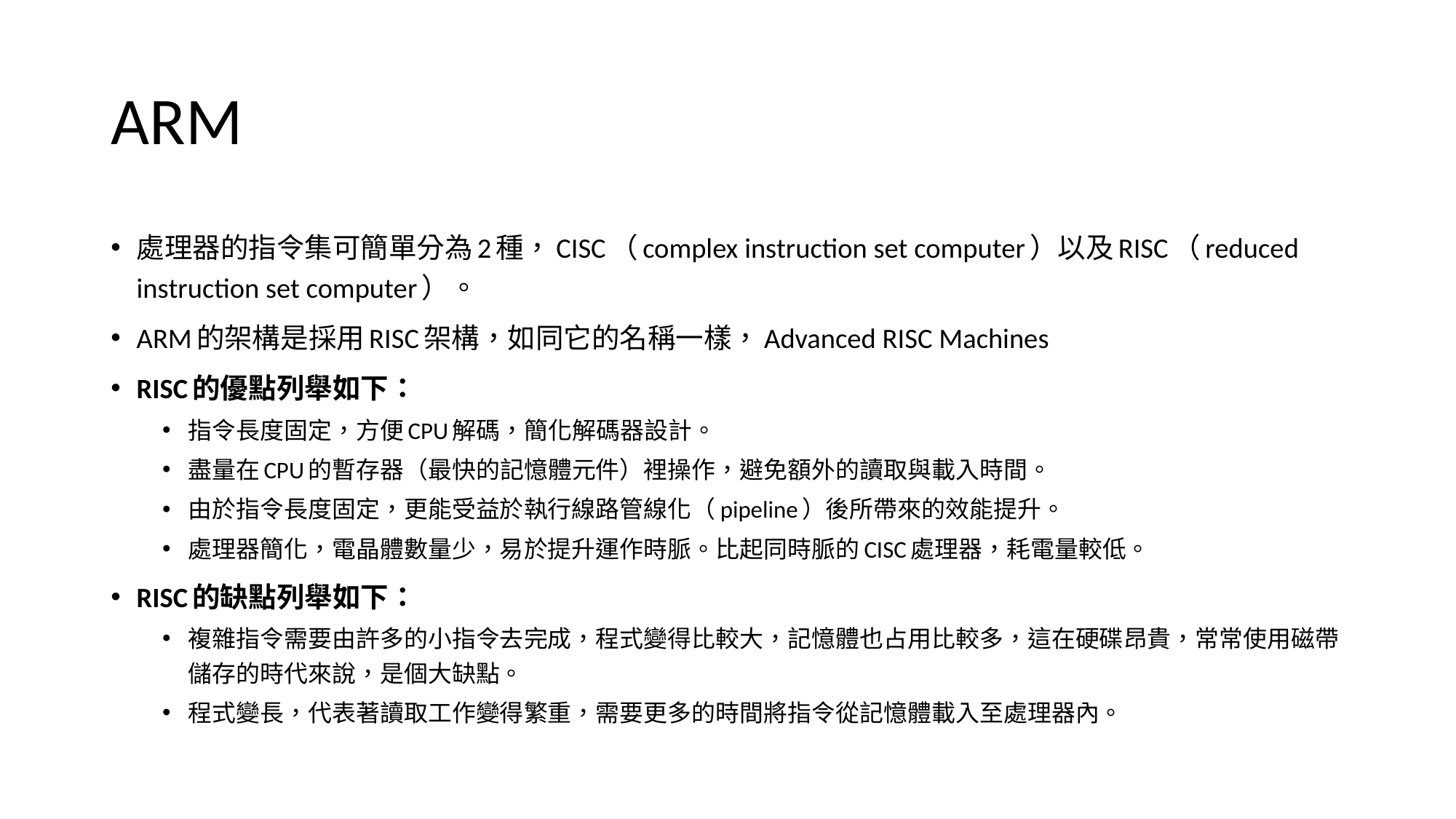

# ARM
處理器的指令集可簡單分為2種，CISC（complex instruction set computer）以及RISC（reduced instruction set computer）。
ARM的架構是採用RISC架構，如同它的名稱一樣，Advanced RISC Machines
RISC的優點列舉如下：
指令長度固定，方便CPU解碼，簡化解碼器設計。
盡量在CPU的暫存器（最快的記憶體元件）裡操作，避免額外的讀取與載入時間。
由於指令長度固定，更能受益於執行線路管線化（pipeline）後所帶來的效能提升。
處理器簡化，電晶體數量少，易於提升運作時脈。比起同時脈的CISC處理器，耗電量較低。
RISC的缺點列舉如下：
複雜指令需要由許多的小指令去完成，程式變得比較大，記憶體也占用比較多，這在硬碟昂貴，常常使用磁帶儲存的時代來說，是個大缺點。
程式變長，代表著讀取工作變得繁重，需要更多的時間將指令從記憶體載入至處理器內。